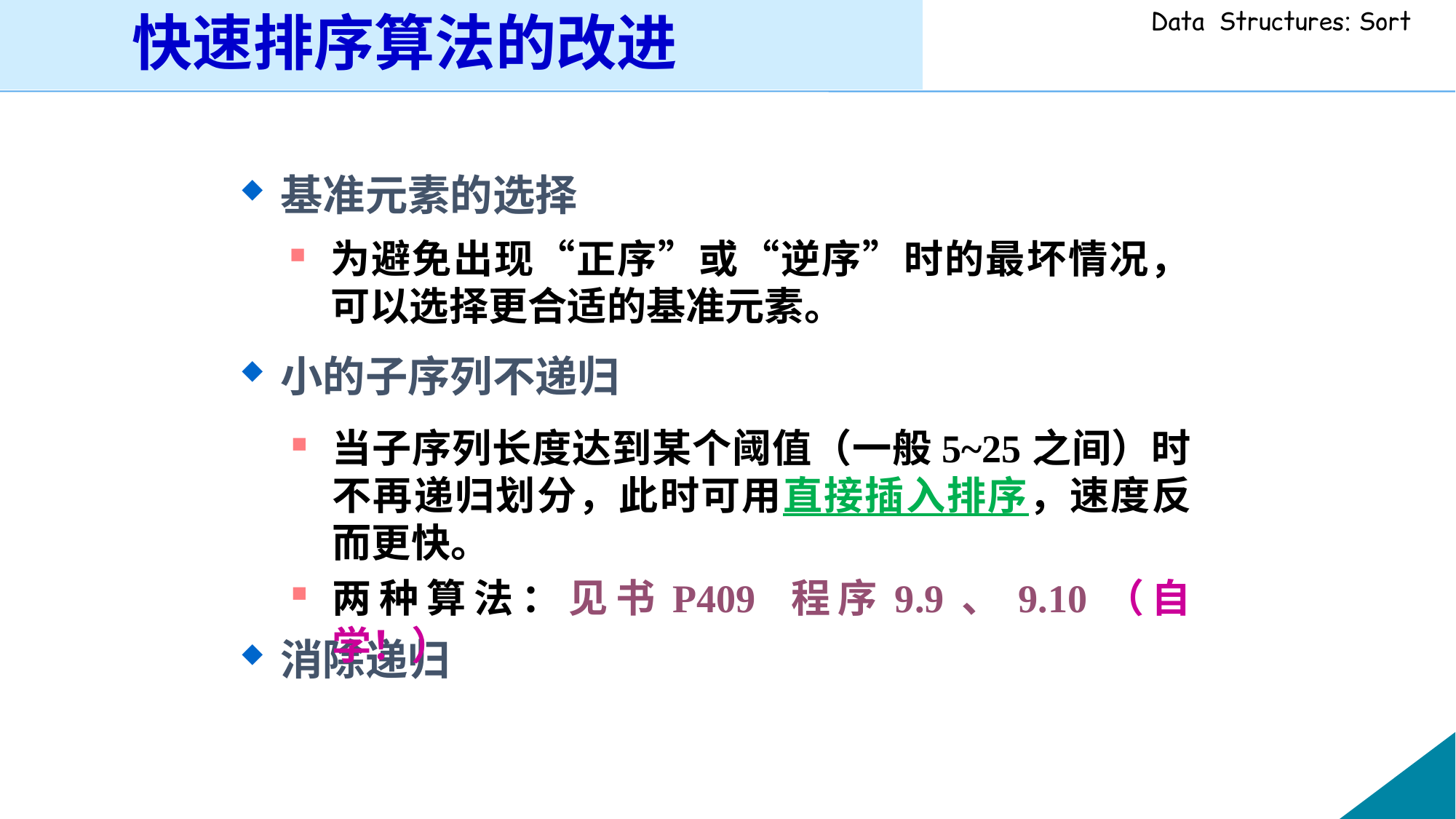

快速排序算法的改进
基准元素的选择

小的子序列不递归

消除递归
为避免出现“正序”或“逆序”时的最坏情况，可以选择更合适的基准元素。
当子序列长度达到某个阈值（一般5~25之间）时不再递归划分，此时可用直接插入排序，速度反而更快。
两种算法：见书P409 程序9.9、9.10（自学！）